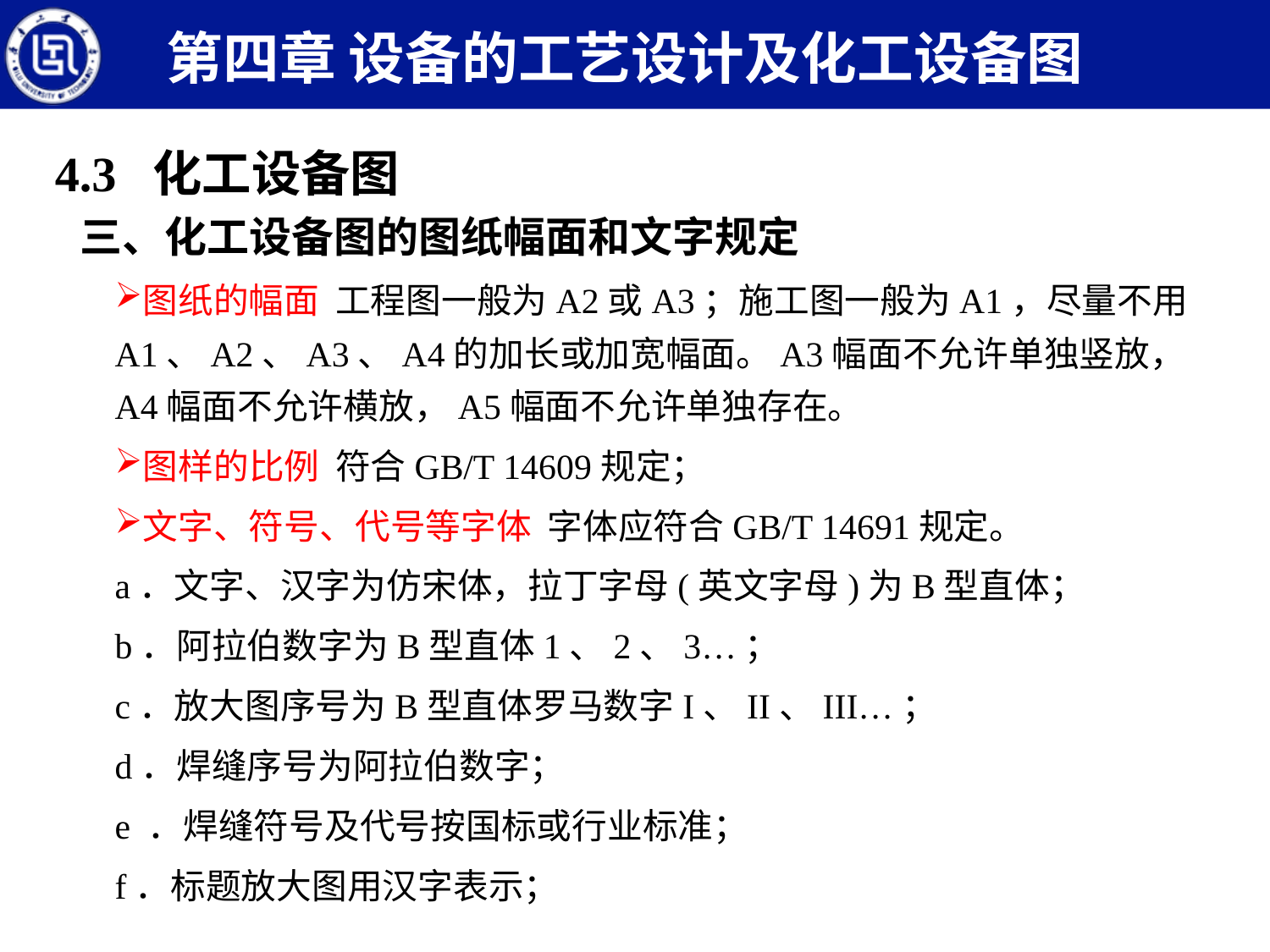

第四章 设备的工艺设计及化工设备图
4.3  化工设备图
三、化工设备图的图纸幅面和文字规定
图纸的幅面  工程图一般为A2或A3；施工图一般为A1，尽量不用A1、A2、A3、A4的加长或加宽幅面。A3幅面不允许单独竖放，A4幅面不允许横放，A5幅面不允许单独存在。
图样的比例  符合GB/T 14609规定；
文字、符号、代号等字体  字体应符合GB/T 14691规定。
a．文字、汉字为仿宋体，拉丁字母(英文字母)为B型直体；
b．阿拉伯数字为B型直体1、2、3…；
c．放大图序号为B型直体罗马数字I、II、III…；
d．焊缝序号为阿拉伯数字；
e ．焊缝符号及代号按国标或行业标准；
f．标题放大图用汉字表示；